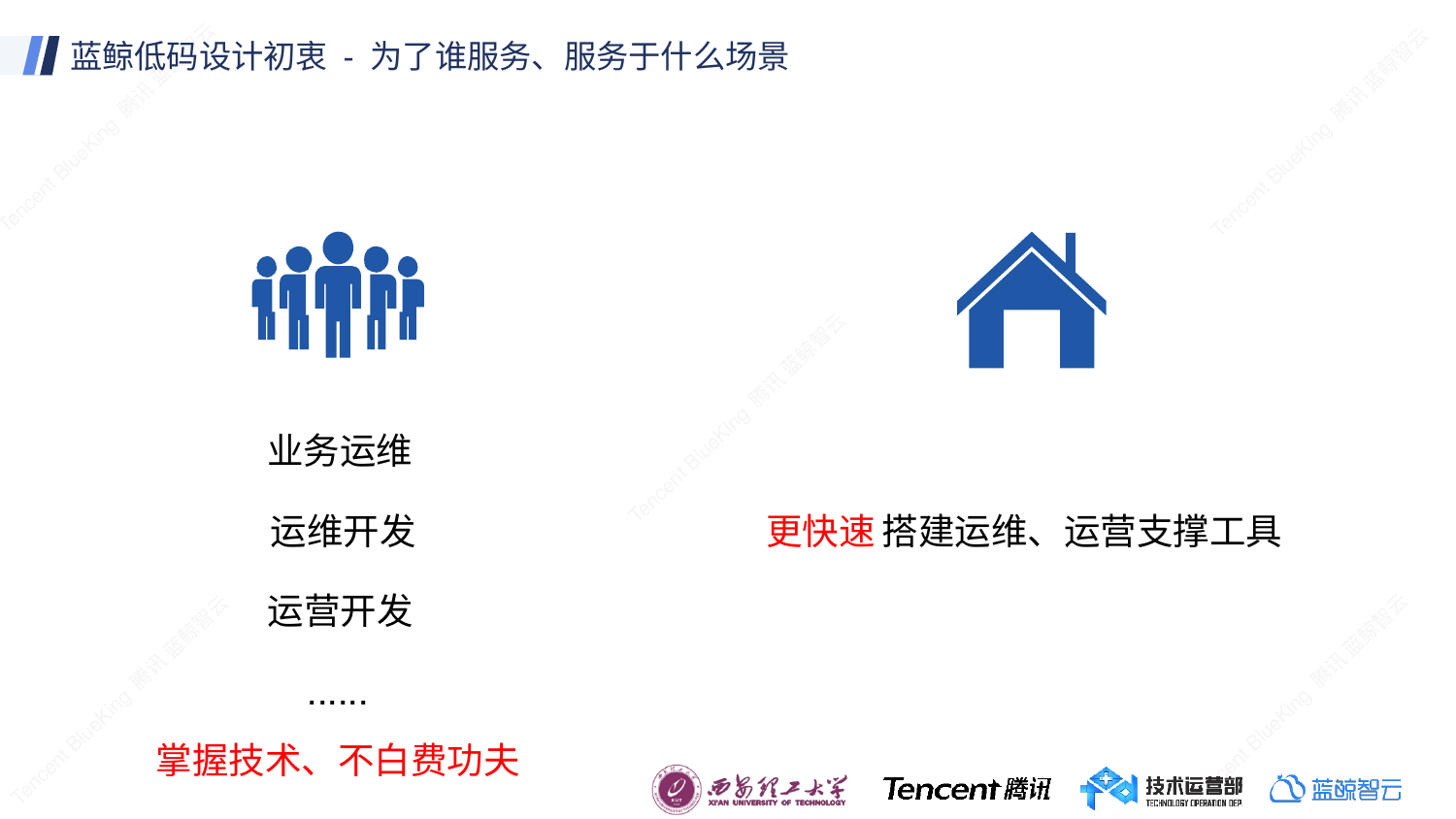

# 蓝鲸低码设计初衷 - 为了谁服务、服务于什么场景

业务运维
运维开发
更快速
搭建运维、运营支撑工具
运营开发
......
掌握技术、不白费功夫